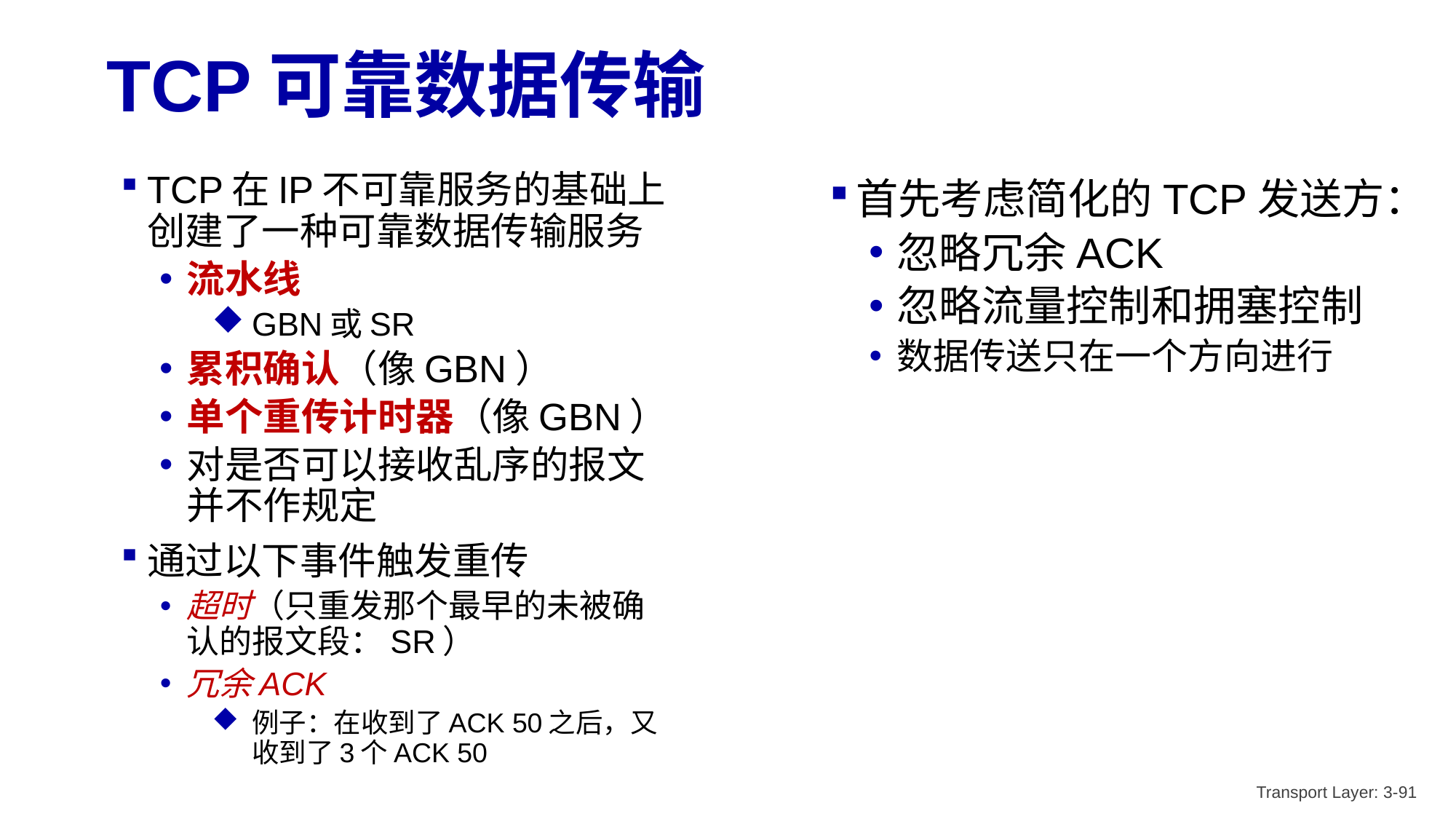

# TCP可靠数据传输
TCP在IP不可靠服务的基础上创建了一种可靠数据传输服务
流水线
GBN或SR
累积确认（像GBN）
单个重传计时器（像GBN）
对是否可以接收乱序的报文并不作规定
通过以下事件触发重传
超时（只重发那个最早的未被确认的报文段：SR）
冗余ACK
例子：在收到了ACK 50之后，又收到了3个ACK 50
首先考虑简化的TCP发送方：
忽略冗余ACK
忽略流量控制和拥塞控制
数据传送只在一个方向进行
Transport Layer: 3-91